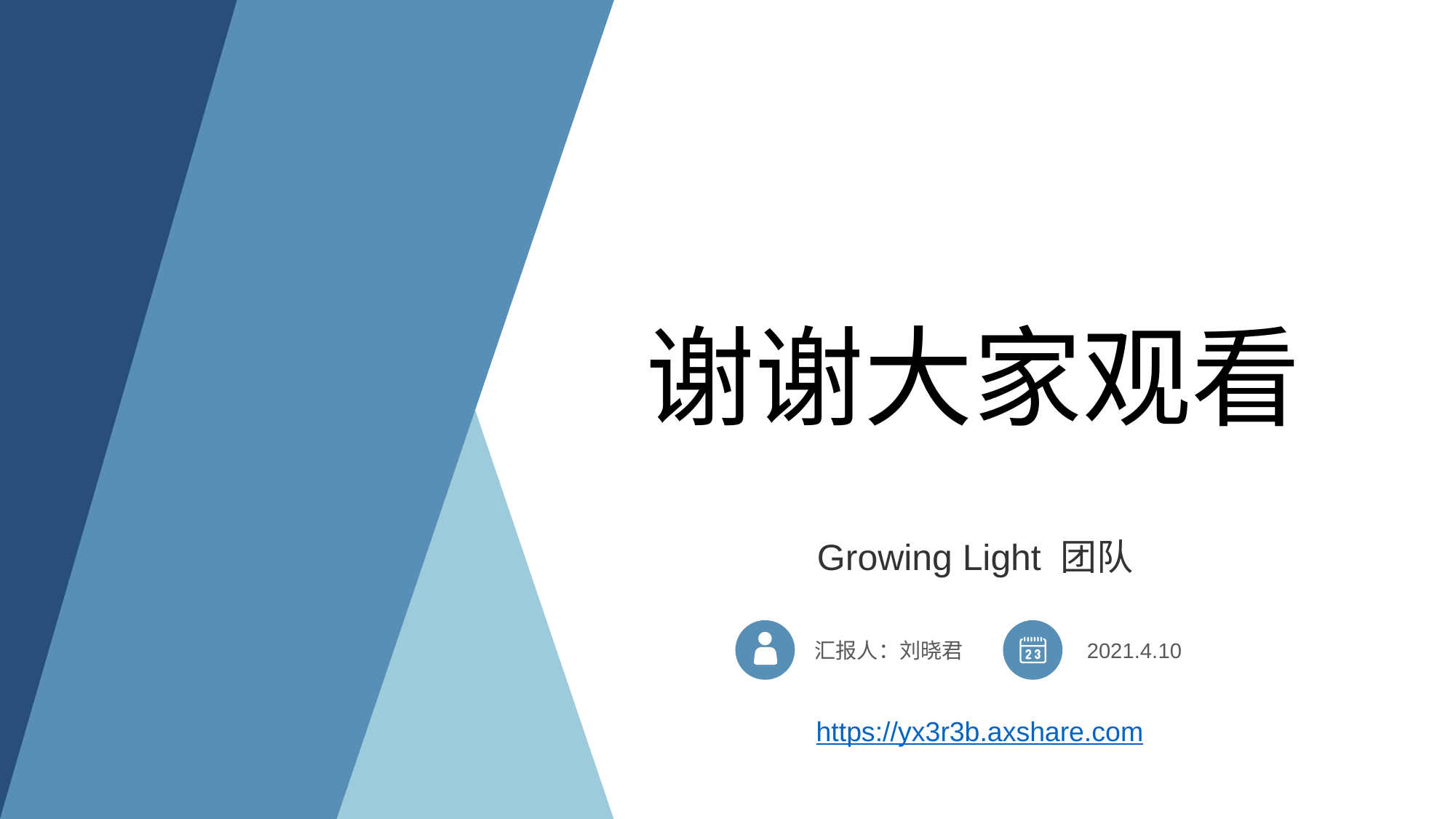

谢谢大家观看
Growing Light 团队

汇报人：刘晓君
2021.4.10

https://yx3r3b.axshare.com